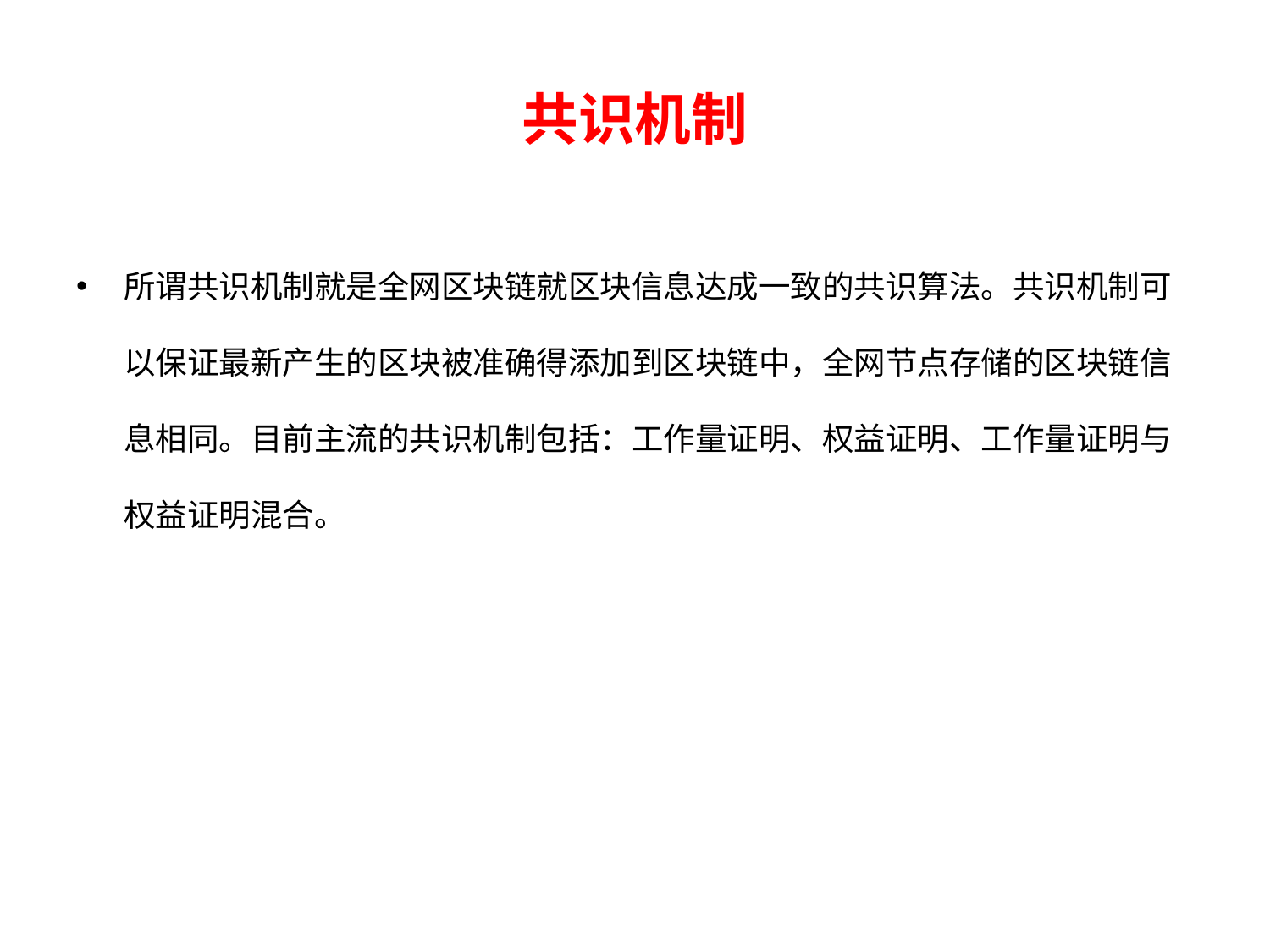

# 共识机制
所谓共识机制就是全网区块链就区块信息达成一致的共识算法。共识机制可以保证最新产生的区块被准确得添加到区块链中，全网节点存储的区块链信息相同。目前主流的共识机制包括：工作量证明、权益证明、工作量证明与权益证明混合。